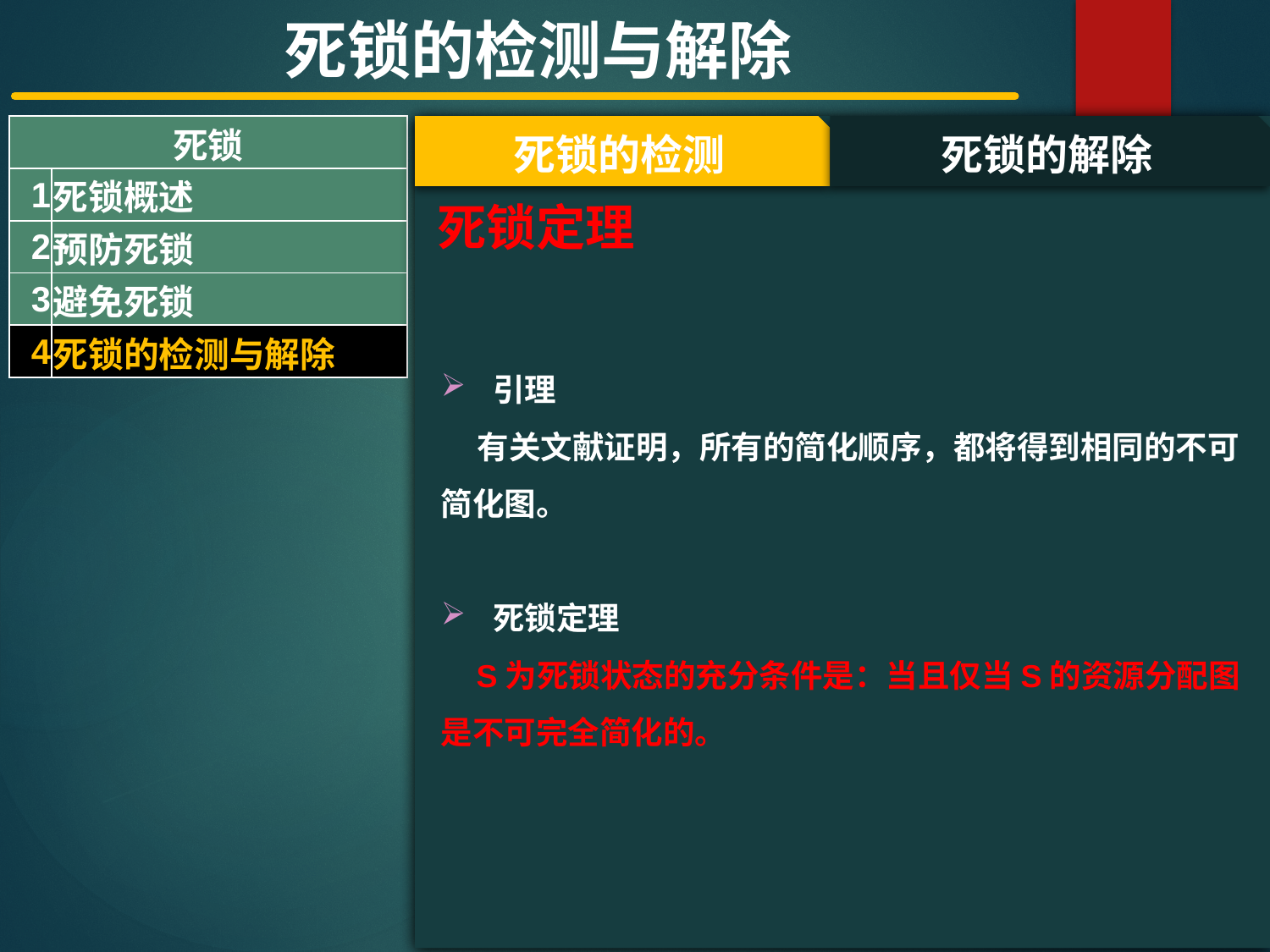

死锁的检测与解除
| 死锁 |  |
| --- | --- |
| 1 | 死锁概述 |
| 2 | 预防死锁 |
| 3 | 避免死锁 |
| 4 | 死锁的检测与解除 |
#
死锁的检测
死锁的解除
死锁定理
  引理
    有关文献证明，所有的简化顺序，都将得到相同的不可简化图。

  死锁定理
    S为死锁状态的充分条件是：当且仅当S的资源分配图是不可完全简化的。